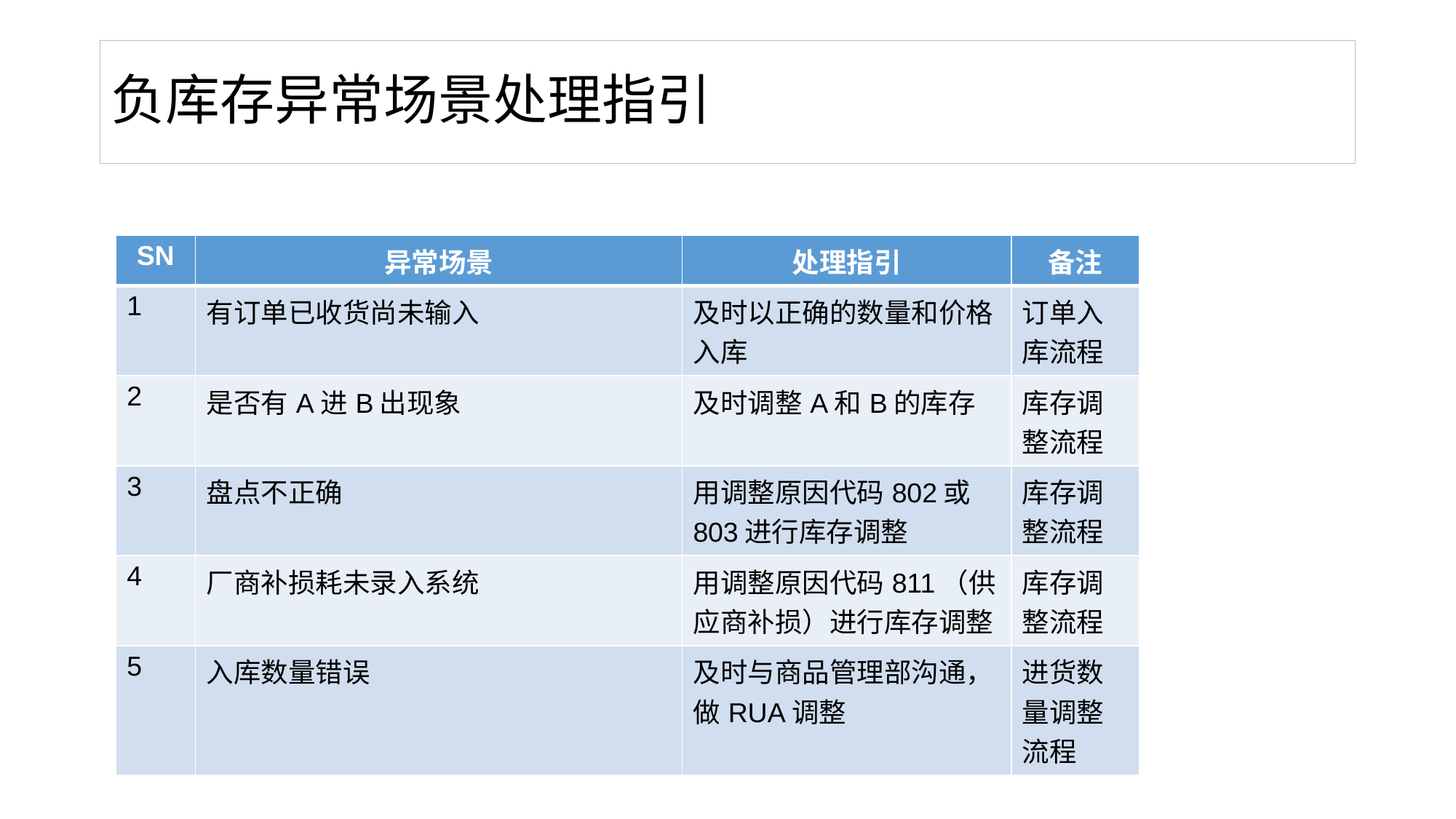

# 负库存异常场景处理指引

| SN | 异常场景 | 处理指引 | 备注 |
| --- | --- | --- | --- |
| 1 | 有订单已收货尚未输入 | 及时以正确的数量和价格入库 | 订单入库流程 |
| 2 | 是否有A进B出现象 | 及时调整A和B的库存 | 库存调整流程 |
| 3 | 盘点不正确 | 用调整原因代码802或803进行库存调整 | 库存调整流程 |
| 4 | 厂商补损耗未录入系统 | 用调整原因代码811（供应商补损）进行库存调整 | 库存调整流程 |
| 5 | 入库数量错误 | 及时与商品管理部沟通，做RUA调整 | 进货数量调整流程 |